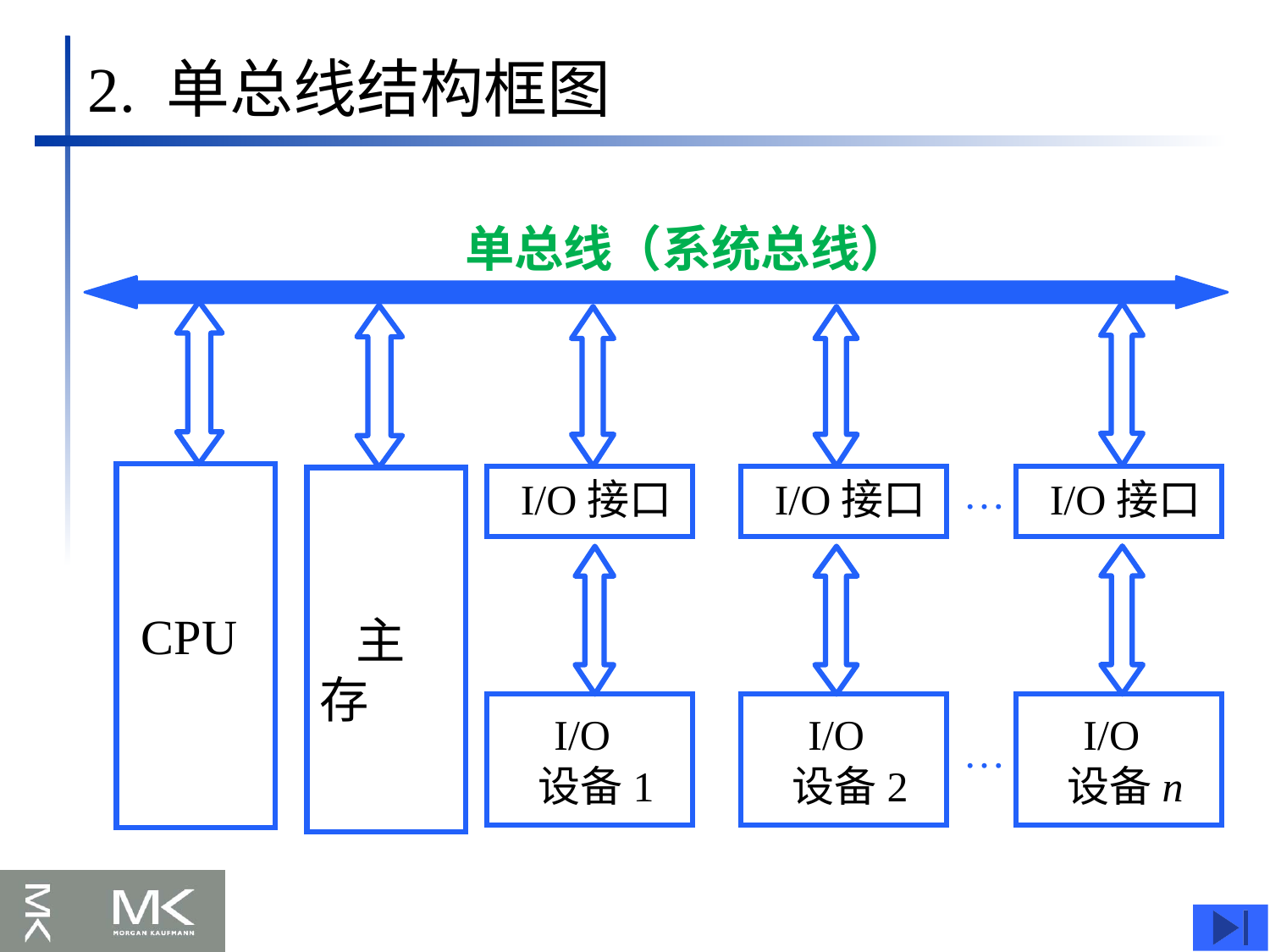

2. 单总线结构框图
单总线（系统总线）

 CPU

    主存

  I/O接口
  I/O接口
…
  I/O接口

       I/O
   设备1
       I/O
   设备2
       I/O
   设备n
…